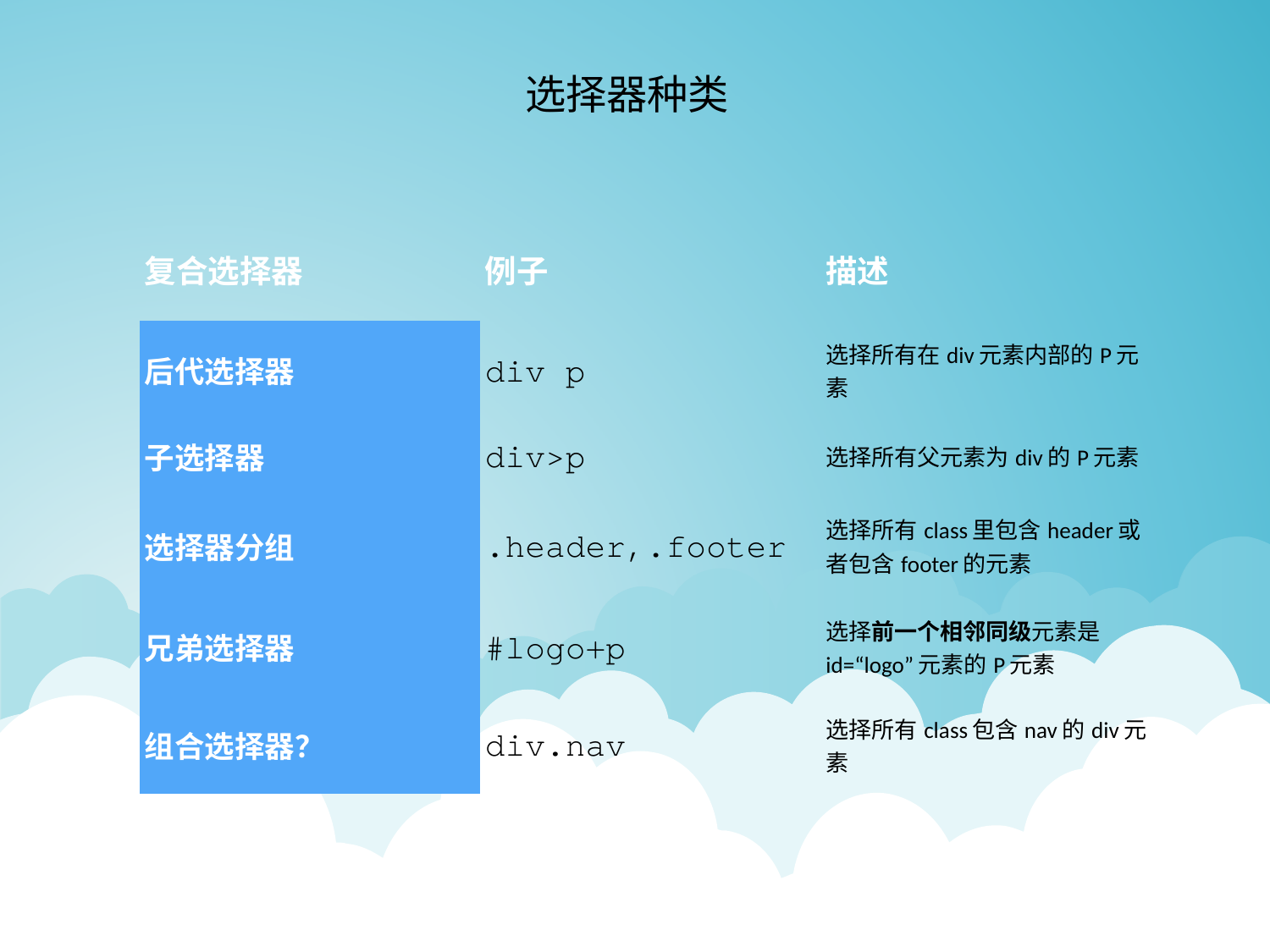

选择器种类
| 复合选择器 | 例子 | 描述 |
| --- | --- | --- |
| 后代选择器 | div p | 选择所有在div元素内部的P元素 |
| 子选择器 | div>p | 选择所有父元素为div的P元素 |
| 选择器分组 | .header,.footer | 选择所有class里包含header或者包含footer的元素 |
| 兄弟选择器 | #logo+p | 选择前一个相邻同级元素是id=“logo”元素的P元素 |
| 组合选择器？ | div.nav | 选择所有class包含nav的div元素 |